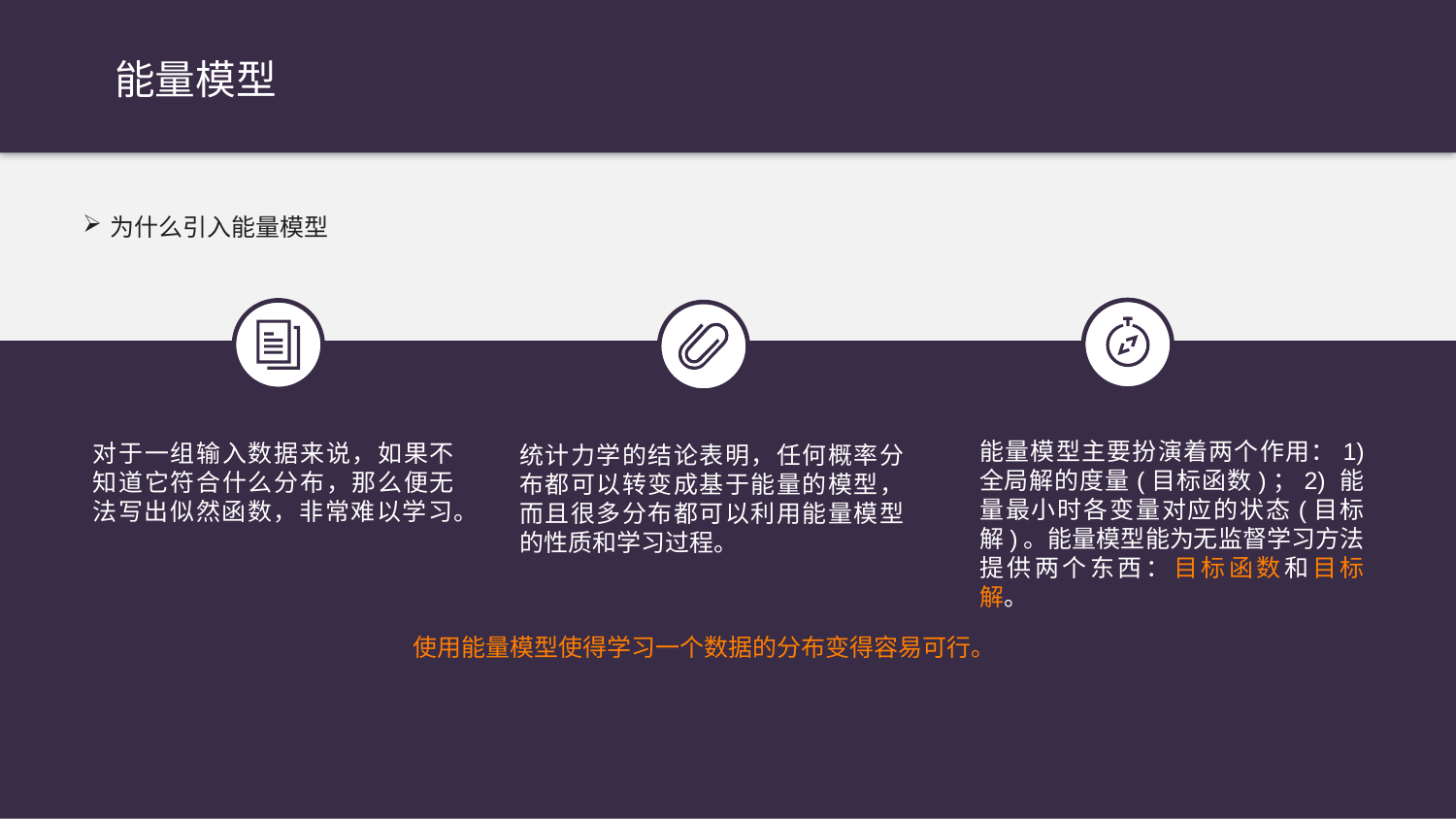

能量模型
为什么引入能量模型

能量模型主要扮演着两个作用：1) 全局解的度量(目标函数)；2) 能量最小时各变量对应的状态(目标解)。能量模型能为无监督学习方法提供两个东西：目标函数和目标解。
对于一组输入数据来说，如果不知道它符合什么分布，那么便无法写出似然函数，非常难以学习。
统计力学的结论表明，任何概率分布都可以转变成基于能量的模型，而且很多分布都可以利用能量模型的性质和学习过程。
使用能量模型使得学习一个数据的分布变得容易可行。